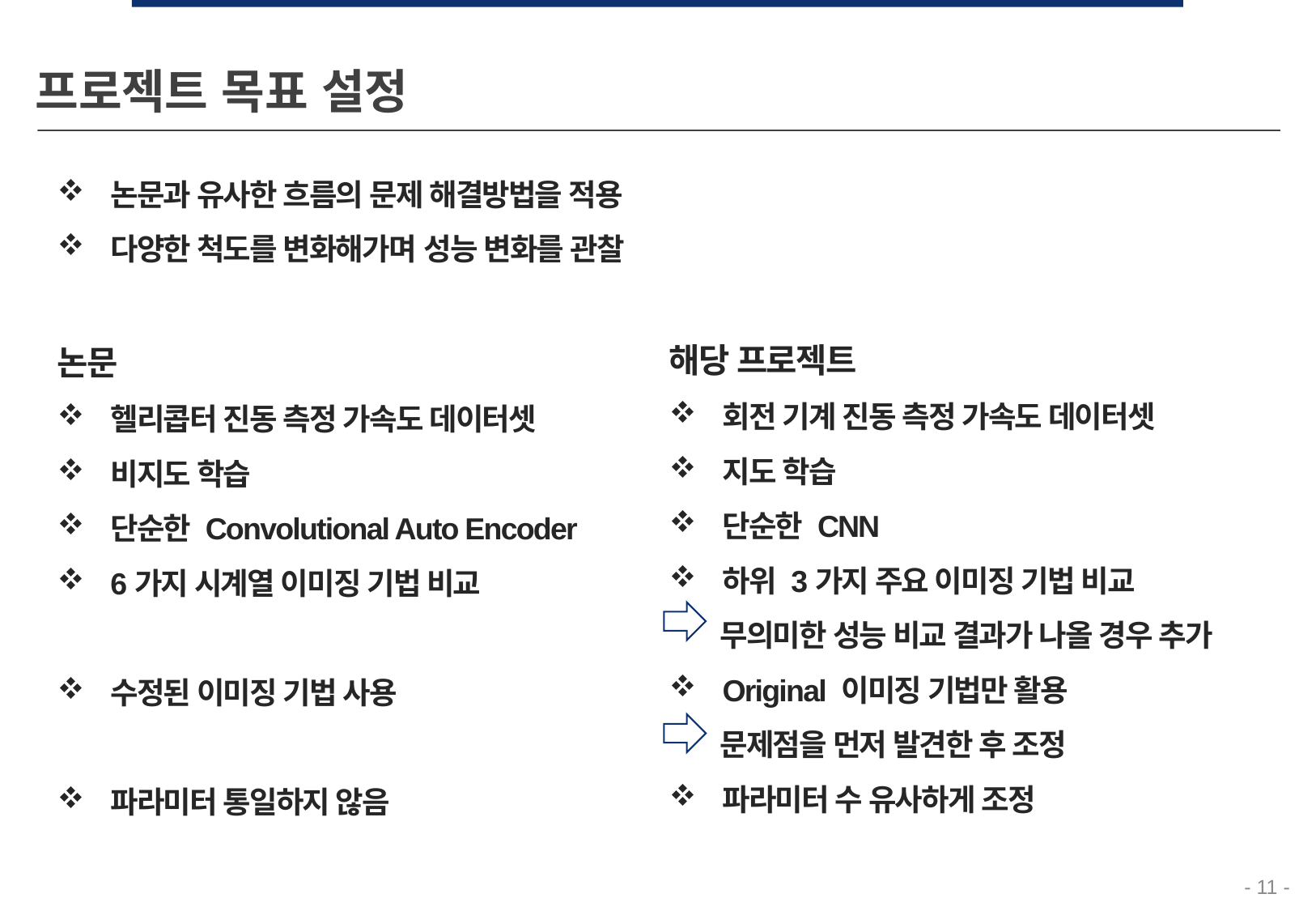

프로젝트 목표 설정
논문과 유사한 흐름의 문제 해결방법을 적용
다양한 척도를 변화해가며 성능 변화를 관찰

논문
헬리콥터 진동 측정 가속도 데이터셋
비지도 학습
단순한 Convolutional Auto Encoder
6가지 시계열 이미징 기법 비교

수정된 이미징 기법 사용

파라미터 통일하지 않음
해당 프로젝트
회전 기계 진동 측정 가속도 데이터셋
지도 학습
단순한 CNN
하위 3가지 주요 이미징 기법 비교
      무의미한 성능 비교 결과가 나올 경우 추가
Original 이미징 기법만 활용
      문제점을 먼저 발견한 후 조정
파라미터 수 유사하게 조정

- 11 -